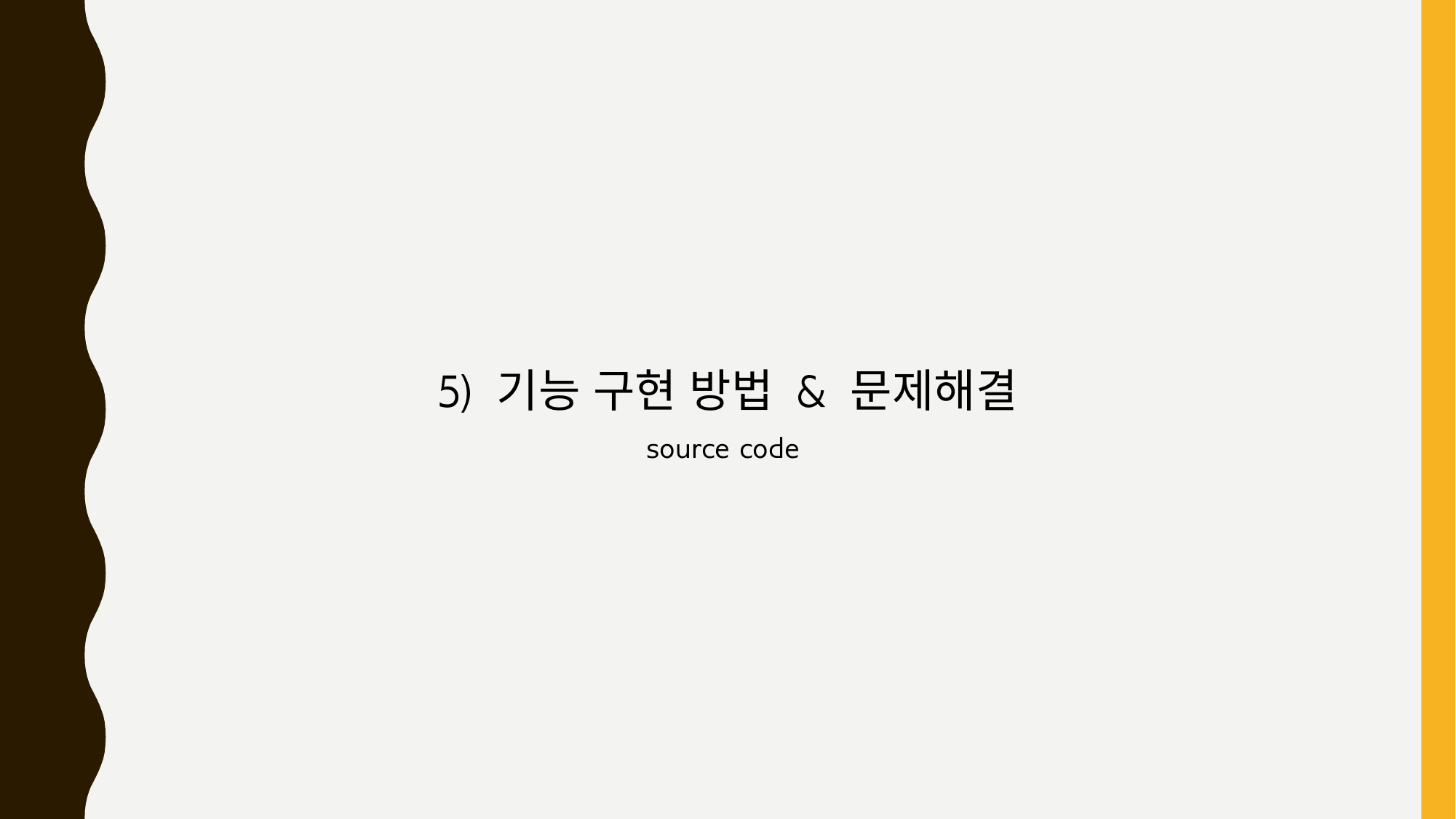

5) 기능 구현 방법 & 문제해결
source code